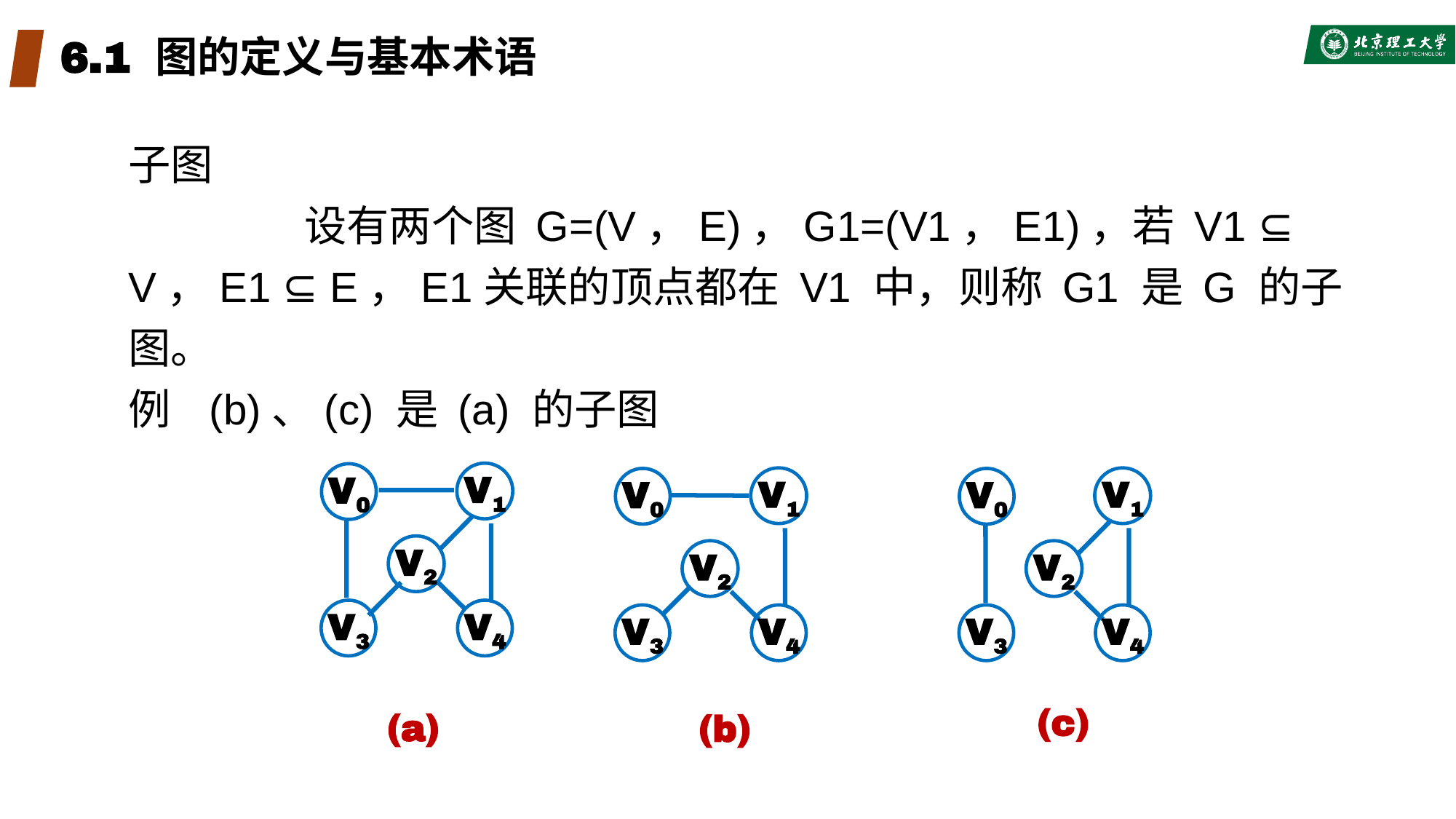

# 6.1 图的定义与基本术语
子图
	      设有两个图 G=(V，E)，G1=(V1，E1)，若 V1 ⊆ V，E1 ⊆ E，E1关联的顶点都在 V1 中，则称 G1 是 G 的子图。
例   (b)、(c) 是 (a) 的子图
V1
V0

V2

V3
V4
V1
V0

V2

V3
V4
V1
V0

V2

V3
V4
(c)
(a)
(b)